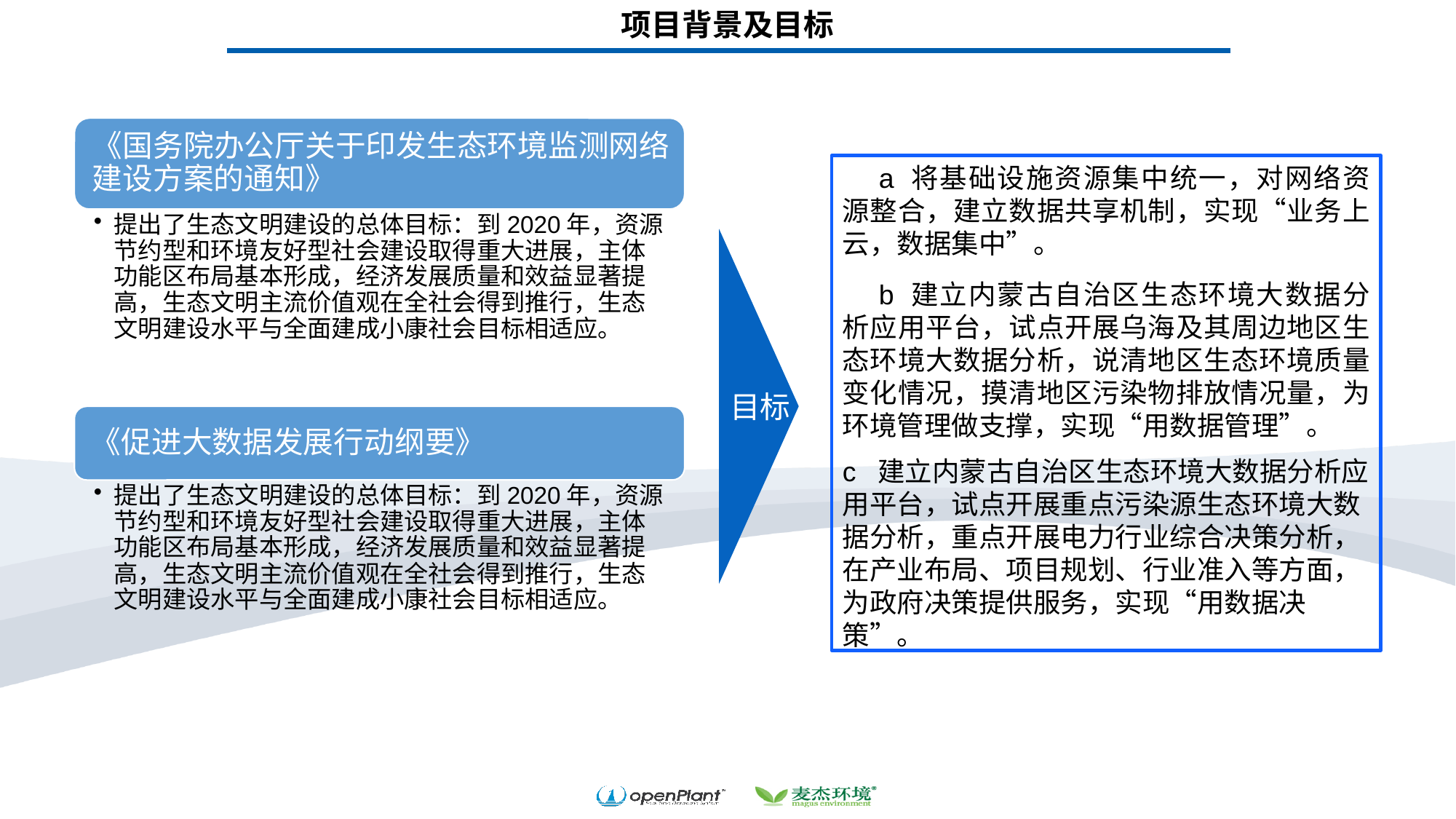

项目背景及目标
《国务院办公厅关于印发生态环境监测网络建设方案的通知》
提出了生态文明建设的总体目标：到2020年，资源节约型和环境友好型社会建设取得重大进展，主体功能区布局基本形成，经济发展质量和效益显著提高，生态文明主流价值观在全社会得到推行，生态文明建设水平与全面建成小康社会目标相适应。
《促进大数据发展行动纲要》
提出了生态文明建设的总体目标：到2020年，资源节约型和环境友好型社会建设取得重大进展，主体功能区布局基本形成，经济发展质量和效益显著提高，生态文明主流价值观在全社会得到推行，生态文明建设水平与全面建成小康社会目标相适应。
a 将基础设施资源集中统一，对网络资源整合，建立数据共享机制，实现“业务上云，数据集中”。
b 建立内蒙古自治区生态环境大数据分析应用平台，试点开展乌海及其周边地区生态环境大数据分析，说清地区生态环境质量变化情况，摸清地区污染物排放情况量，为环境管理做支撑，实现“用数据管理”。

目标
c  建立内蒙古自治区生态环境大数据分析应用平台，试点开展重点污染源生态环境大数据分析，重点开展电力行业综合决策分析，在产业布局、项目规划、行业准入等方面，为政府决策提供服务，实现“用数据决策”。